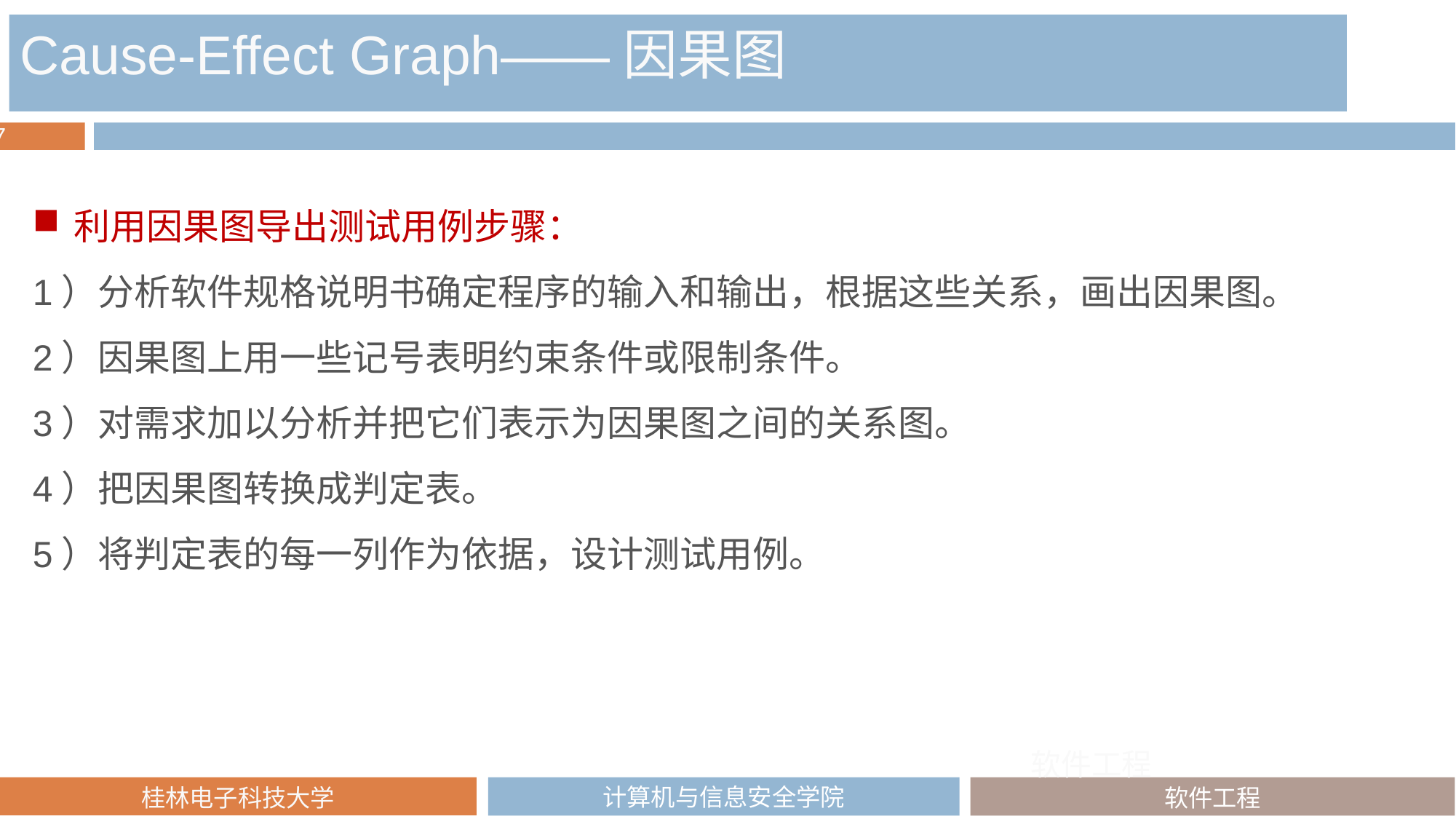

Cause-Effect Graph——因果图

利用因果图导出测试用例步骤：
1）分析软件规格说明书确定程序的输入和输出，根据这些关系，画出因果图。
2）因果图上用一些记号表明约束条件或限制条件。
3）对需求加以分析并把它们表示为因果图之间的关系图。
4）把因果图转换成判定表。
5）将判定表的每一列作为依据，设计测试用例。
软件工程